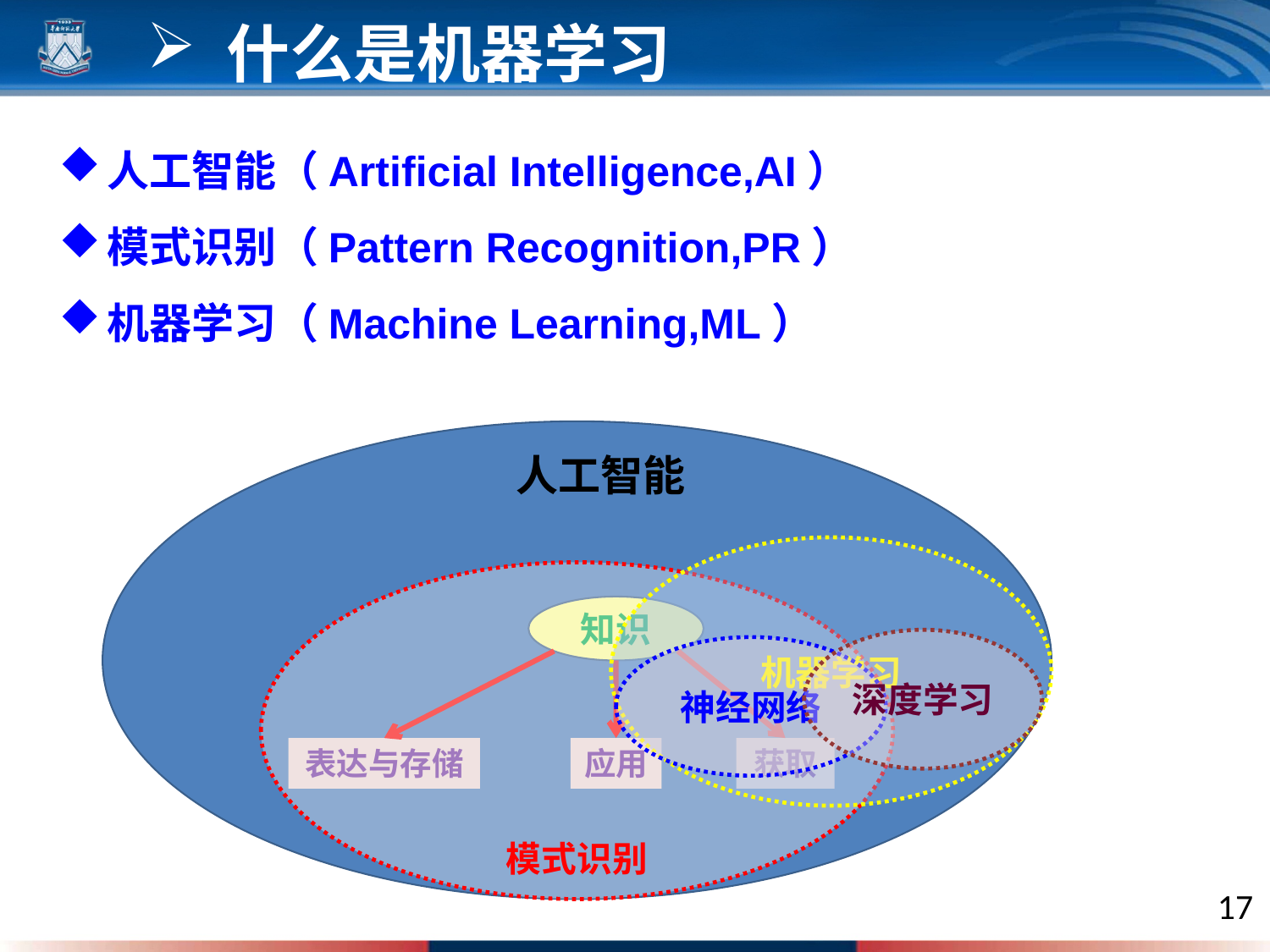

什么是机器学习
人工智能（Artificial Intelligence,AI）
模式识别（Pattern Recognition,PR）
机器学习（Machine Learning,ML）

人工智能
机器学习

模式识别
知识
深度学习
神经网络
表达与存储
应用
获取